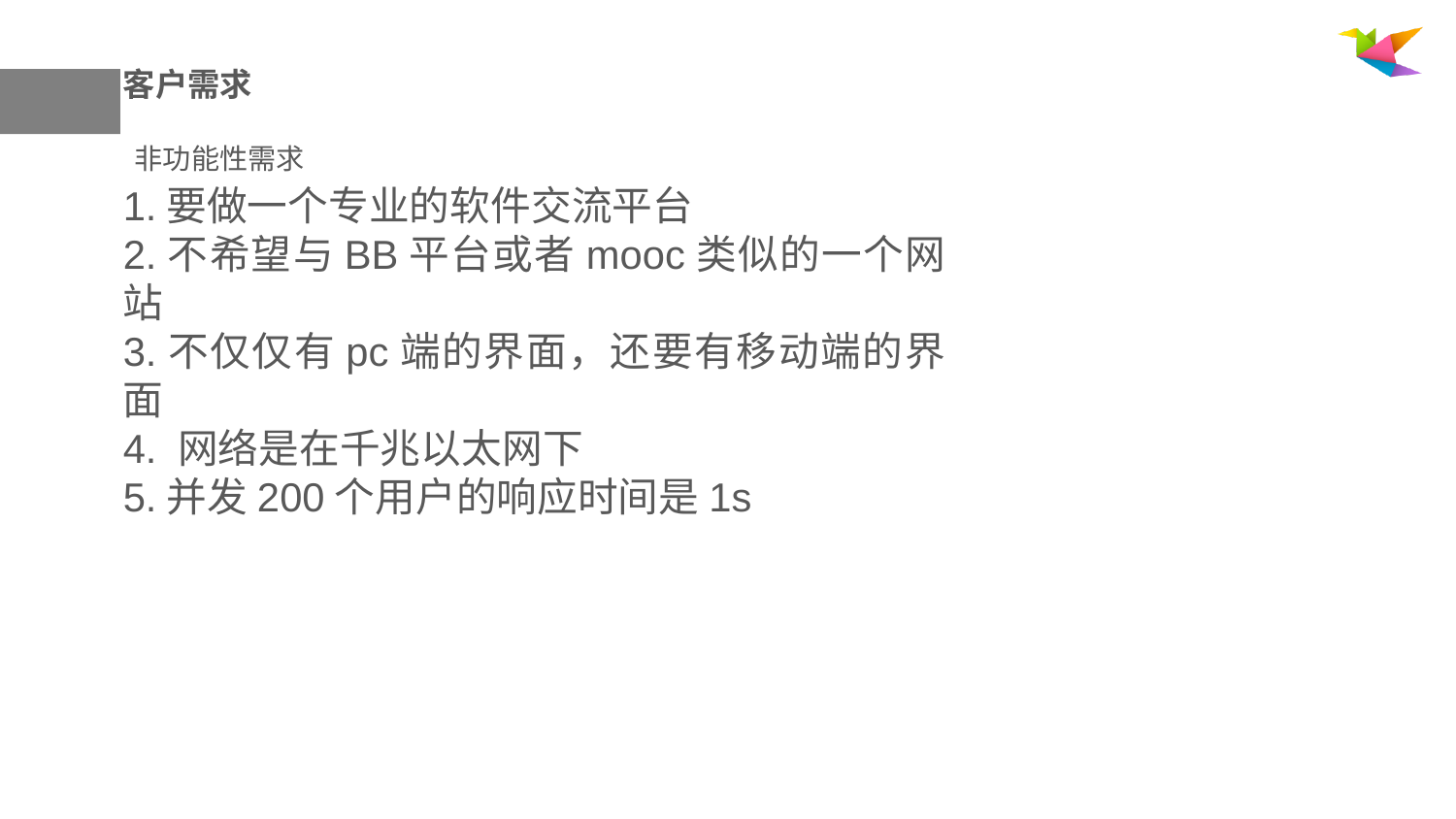

客户需求

非功能性需求
1.要做一个专业的软件交流平台
2.不希望与BB平台或者mooc类似的一个网站
3.不仅仅有pc端的界面，还要有移动端的界面
4. 网络是在千兆以太网下
5.并发200个用户的响应时间是1s